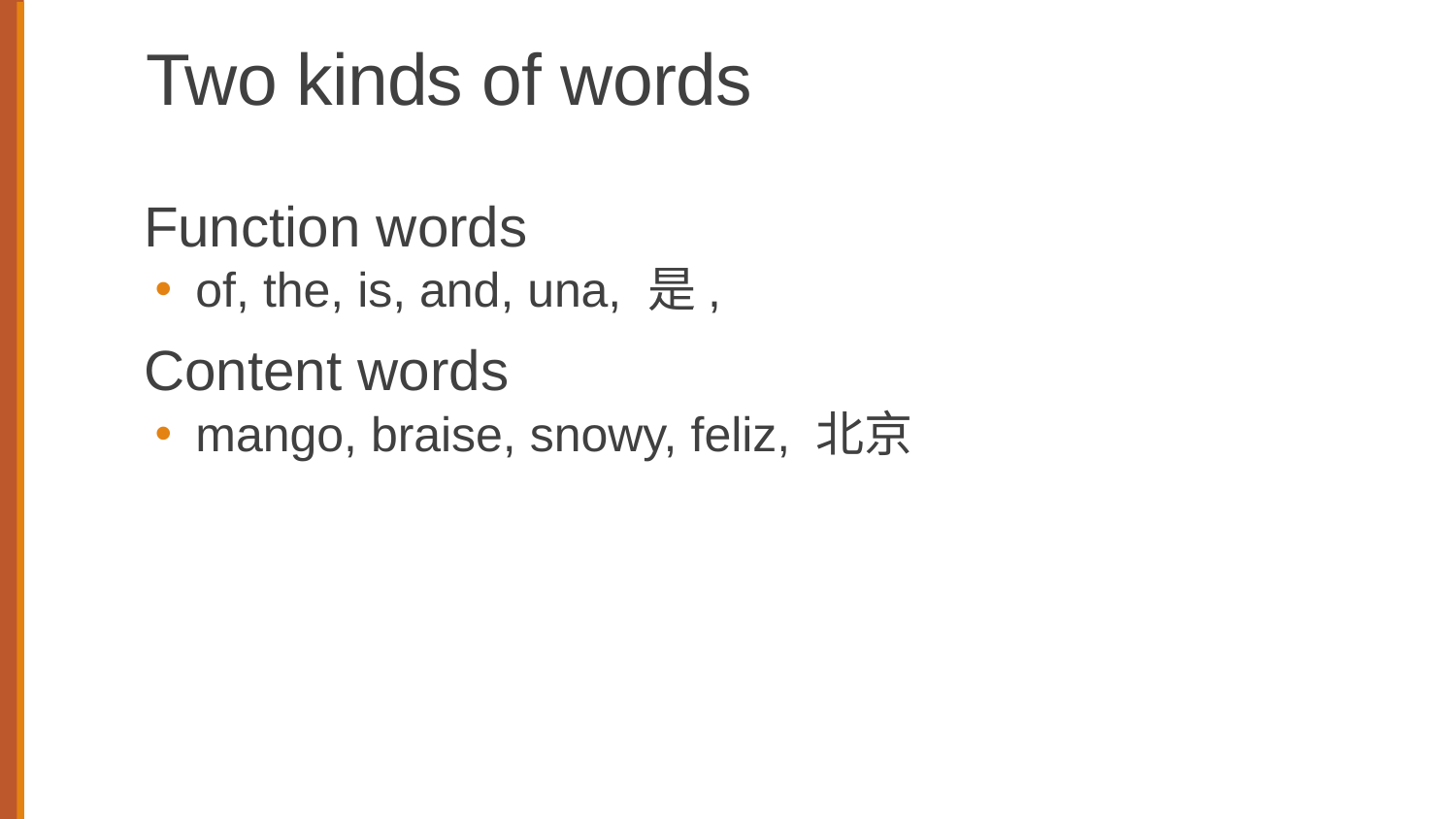

# Two kinds of words
Function words
of, the, is, and, una, 是,
Content words
mango, braise, snowy, feliz, 北京